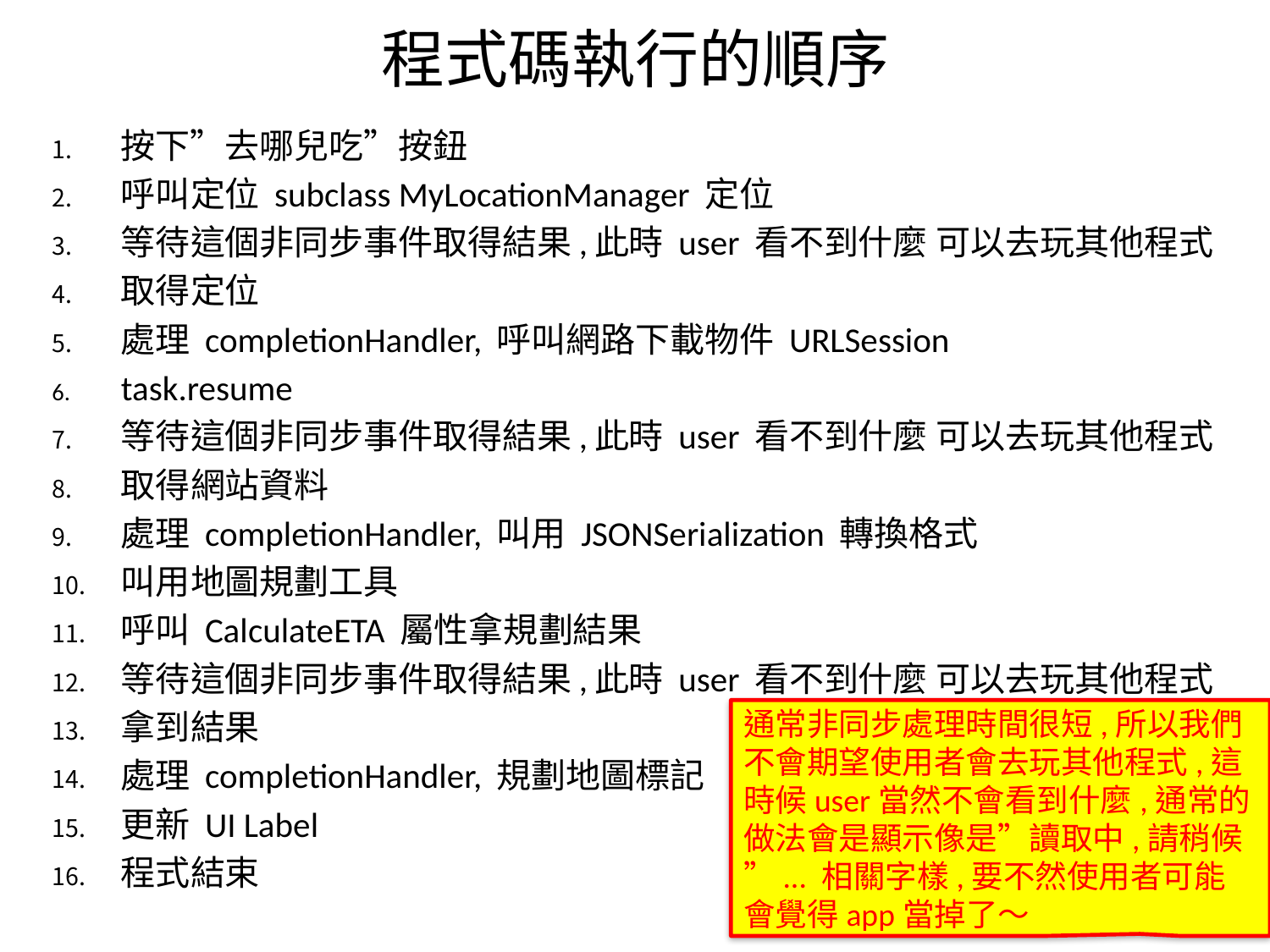

# 程式碼執行的順序
按下”去哪兒吃”按鈕
呼叫定位 subclass MyLocationManager 定位
等待這個非同步事件取得結果,此時 user 看不到什麼 可以去玩其他程式
取得定位
處理 completionHandler, 呼叫網路下載物件 URLSession
task.resume
等待這個非同步事件取得結果,此時 user 看不到什麼 可以去玩其他程式
取得網站資料
處理 completionHandler, 叫用 JSONSerialization 轉換格式
叫用地圖規劃工具
呼叫 CalculateETA 屬性拿規劃結果
等待這個非同步事件取得結果,此時 user 看不到什麼 可以去玩其他程式
拿到結果
處理 completionHandler, 規劃地圖標記
更新 UI Label
程式結束
通常非同步處理時間很短,所以我們不會期望使用者會去玩其他程式,這時候user當然不會看到什麼,通常的做法會是顯示像是”讀取中,請稍候”... 相關字樣,要不然使用者可能會覺得app當掉了～